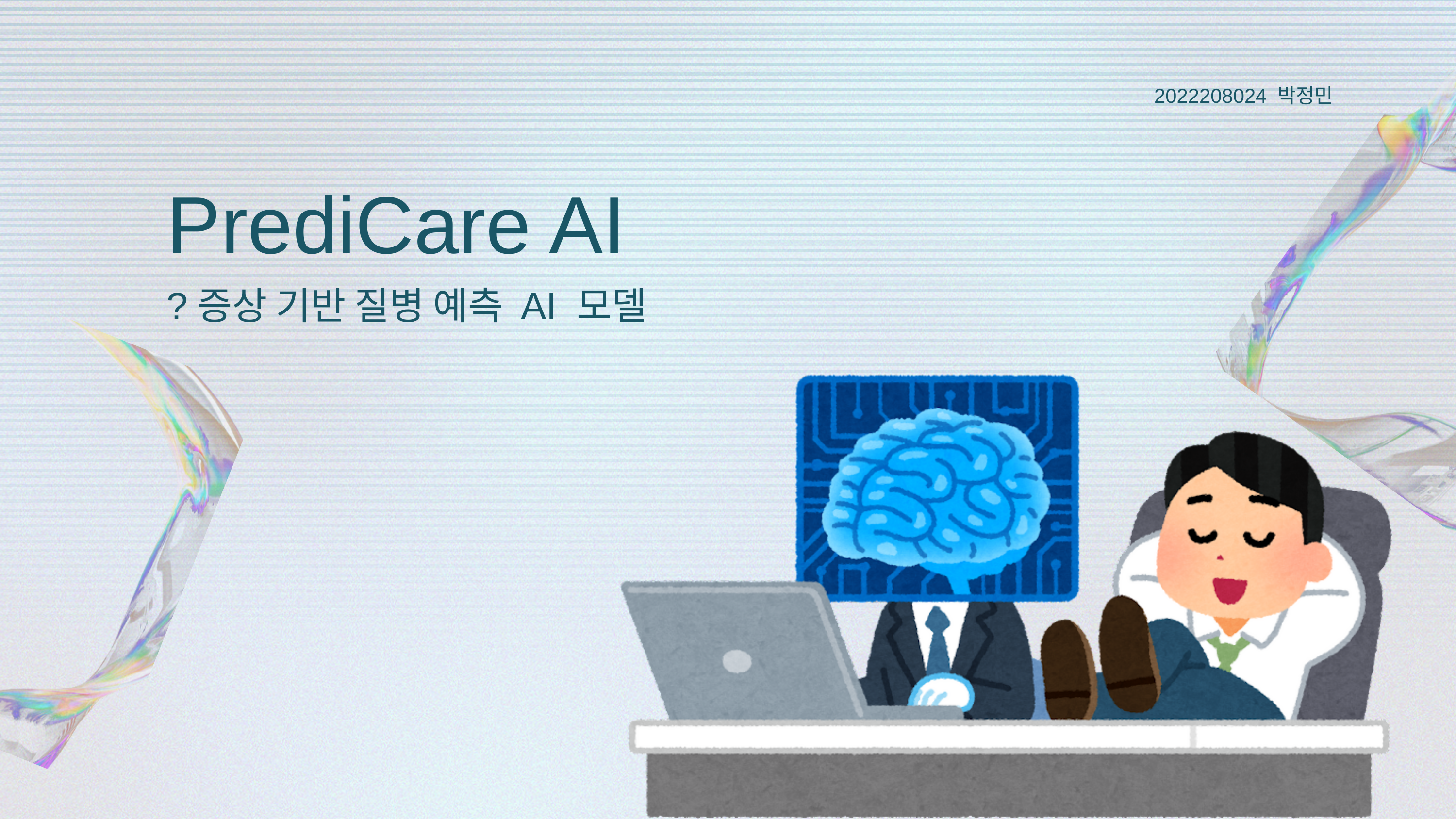

2022208024 박정민
PrediCare AI

?증상 기반 질병 예측 AI 모델